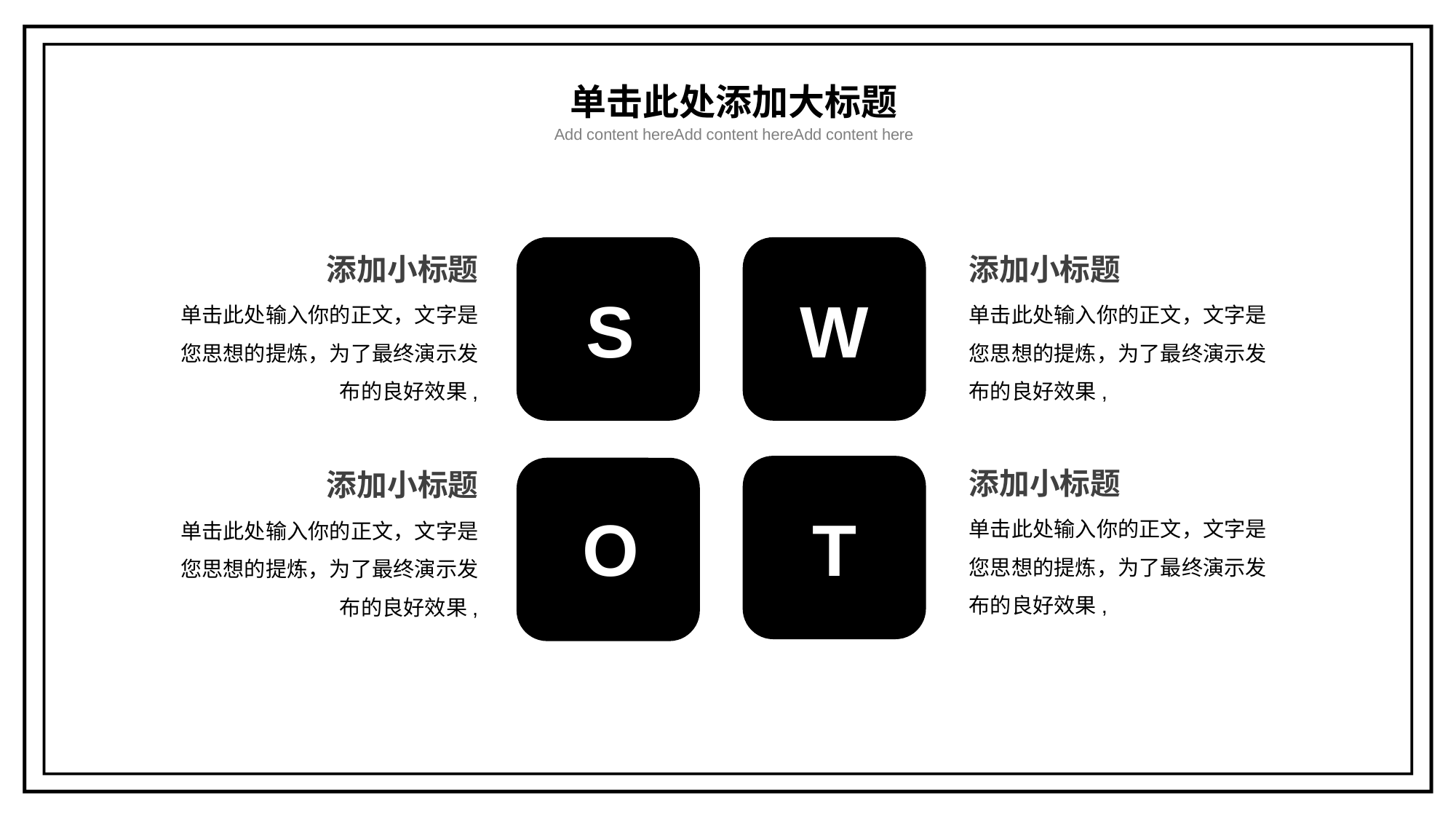

单击此处添加大标题
Add content hereAdd content hereAdd content here

添加小标题
添加小标题
S
W
单击此处输入你的正文，文字是您思想的提炼，为了最终演示发布的良好效果,
单击此处输入你的正文，文字是您思想的提炼，为了最终演示发布的良好效果,

添加小标题
添加小标题
O
T
单击此处输入你的正文，文字是您思想的提炼，为了最终演示发布的良好效果,
单击此处输入你的正文，文字是您思想的提炼，为了最终演示发布的良好效果,